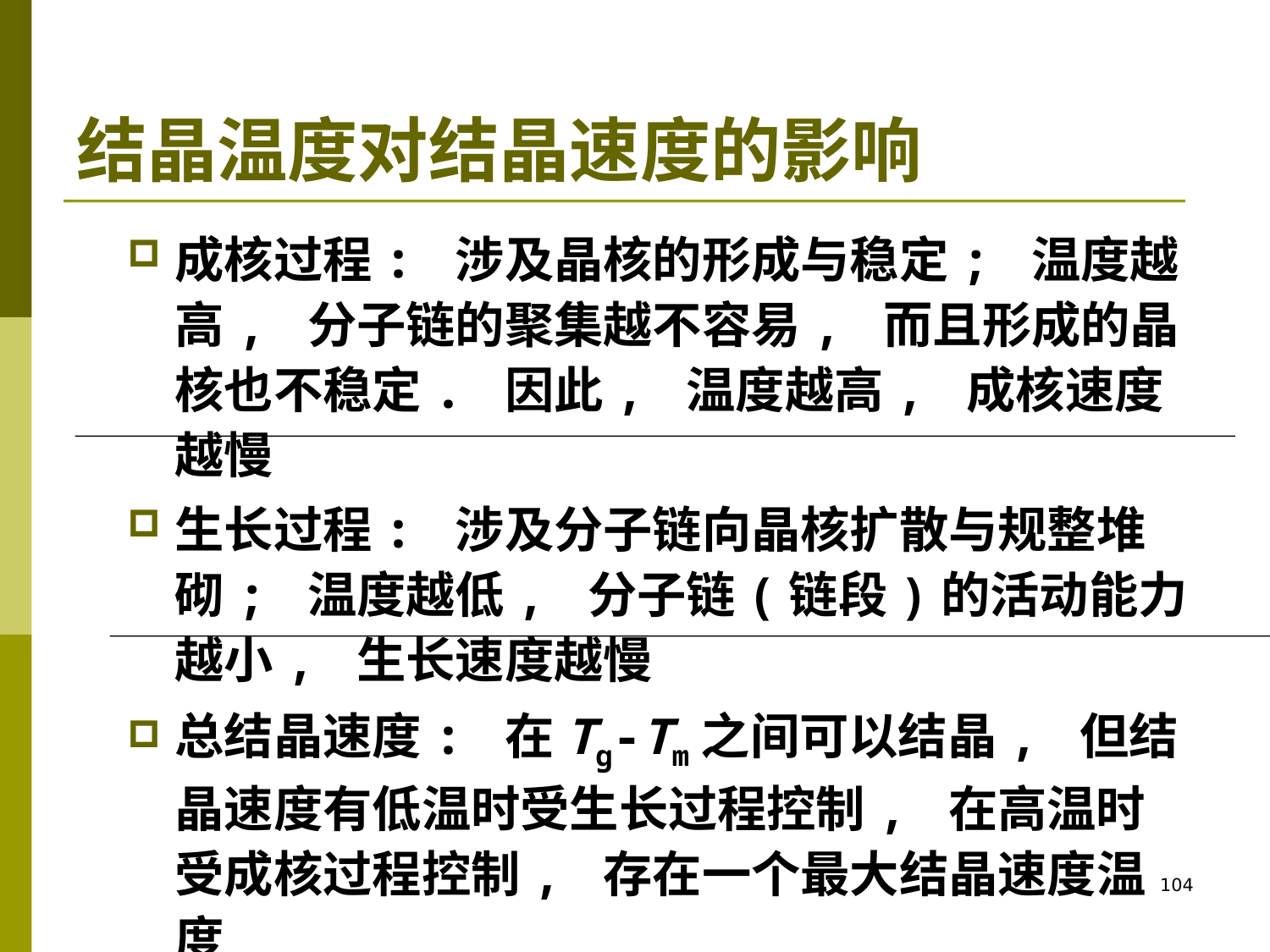

# 结晶温度对结晶速度的影响
成核过程: 涉及晶核的形成与稳定; 温度越高, 分子链的聚集越不容易, 而且形成的晶核也不稳定. 因此, 温度越高, 成核速度越慢
生长过程: 涉及分子链向晶核扩散与规整堆砌; 温度越低, 分子链(链段)的活动能力越小, 生长速度越慢
总结晶速度: 在Tg-Tm之间可以结晶, 但结晶速度有低温时受生长过程控制, 在高温时受成核过程控制, 存在一个最大结晶速度温度

104